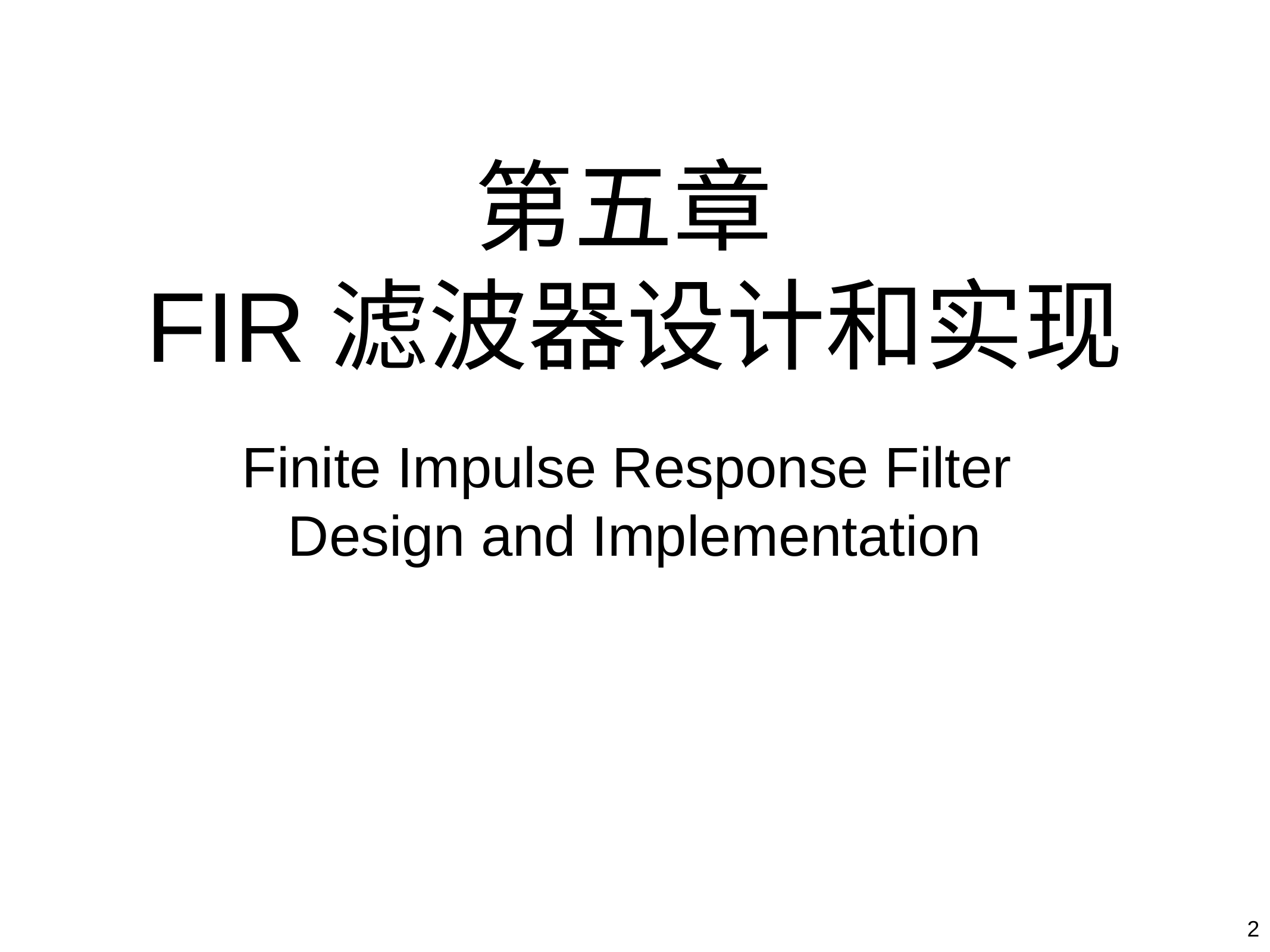

# 第五章
FIR滤波器设计和实现
Finite Impulse Response Filter
Design and Implementation
2